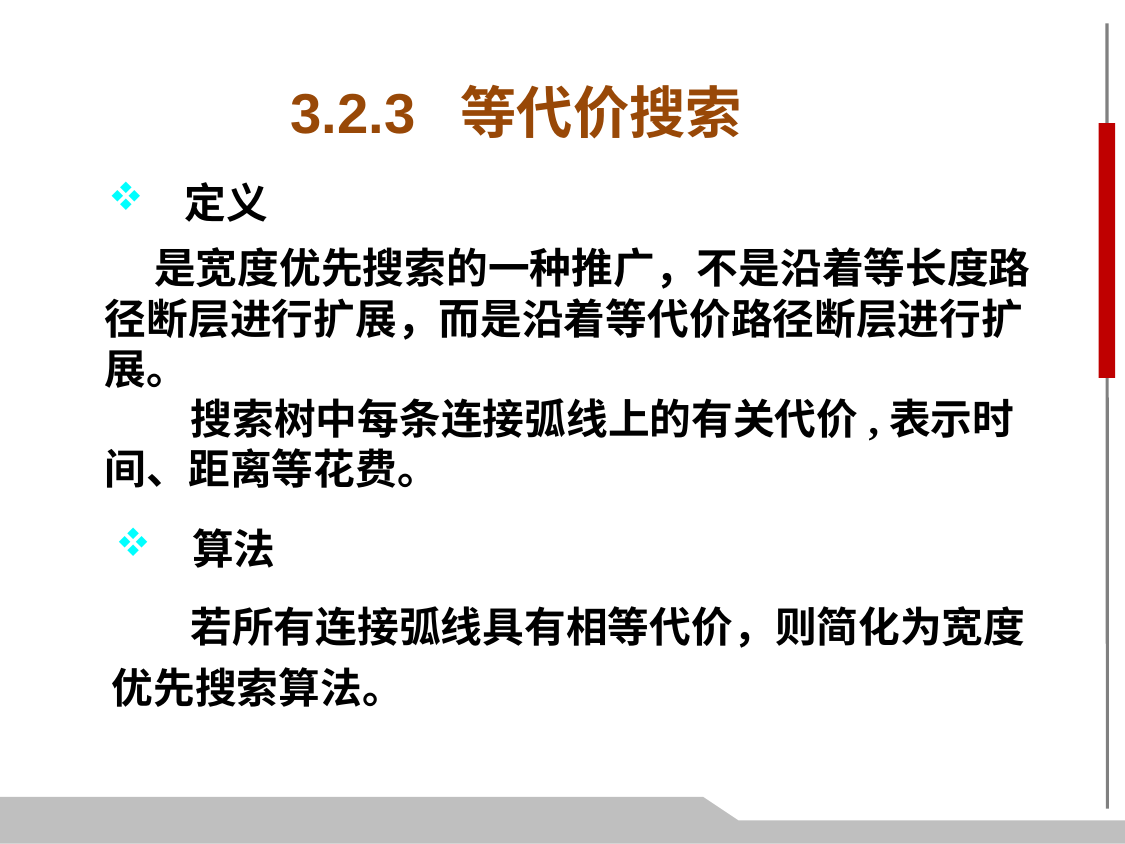

3.2.3  等代价搜索
 定义
    是宽度优先搜索的一种推广，不是沿着等长度路径断层进行扩展，而是沿着等代价路径断层进行扩展。
        搜索树中每条连接弧线上的有关代价,表示时间、距离等花费。
 算法
       若所有连接弧线具有相等代价，则简化为宽度优先搜索算法。